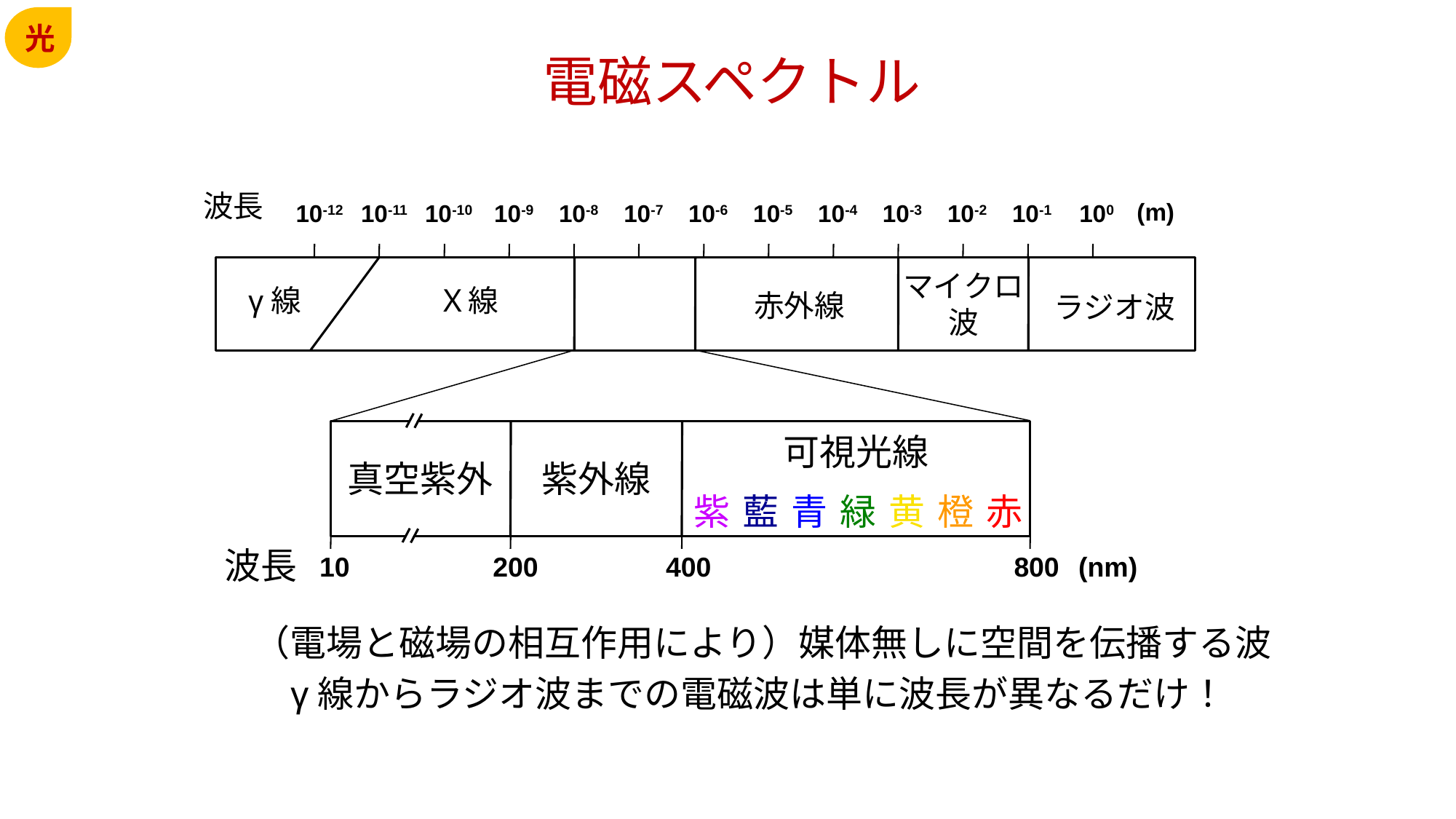

光
電磁スペクトル
波長
(m)
10-12
10-11
10-10
10-9
10-8
10-7
10-6
10-5
10-4
10-3
10-2
10-1
100

マイクロ
波
γ線
Ｘ線
赤外線
ラジオ波

可視光線
真空紫外
紫外線
紫
藍
青
緑
黄
橙
赤

波長
10
200
400
800
(nm)
（電場と磁場の相互作用により）媒体無しに空間を伝播する波
γ線からラジオ波までの電磁波は単に波長が異なるだけ！